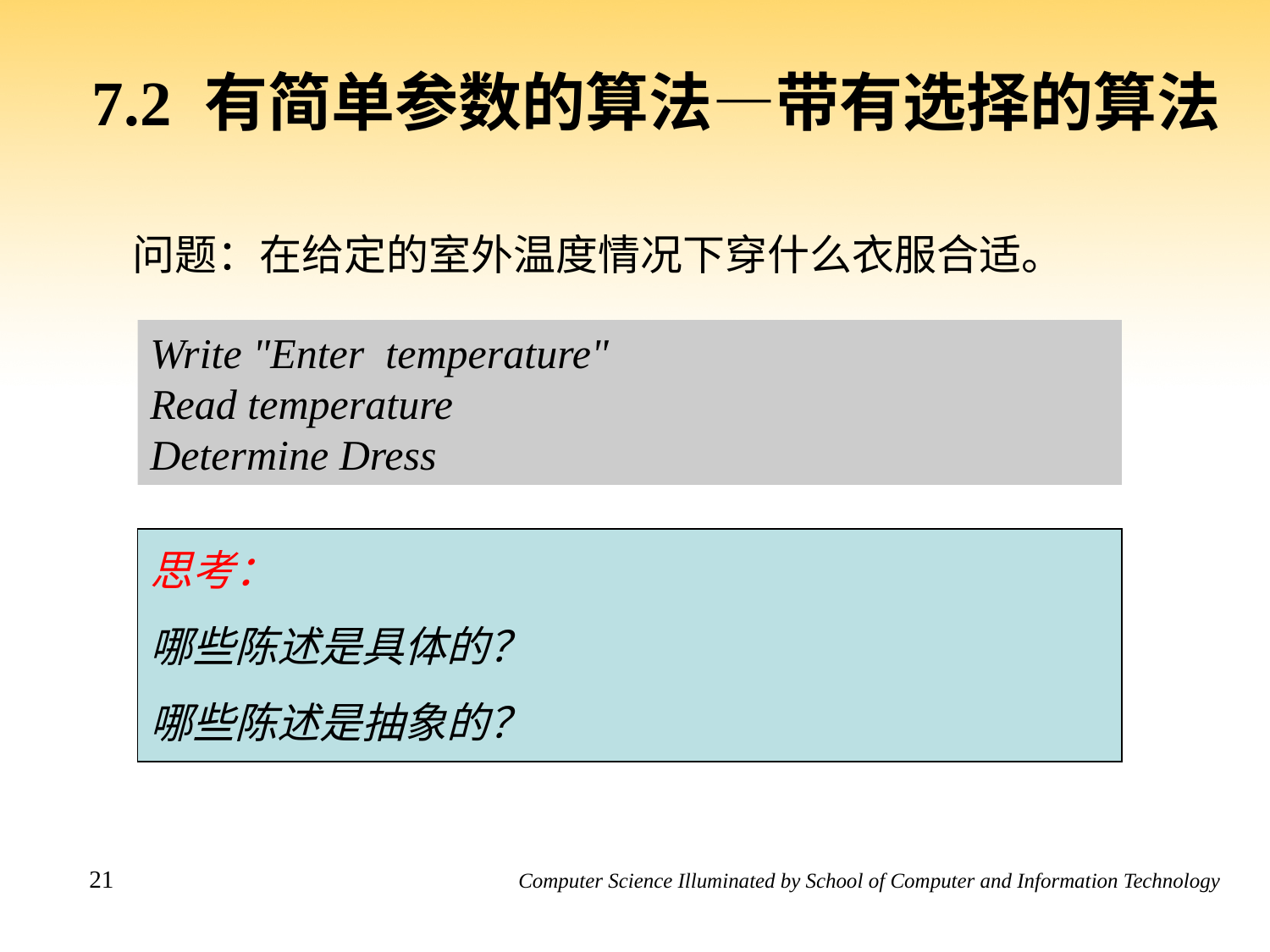

7.2 有简单参数的算法—带有选择的算法
问题：在给定的室外温度情况下穿什么衣服合适。

Write "Enter  temperature"
Read temperature
Determine Dress

思考：
哪些陈述是具体的？
哪些陈述是抽象的？

21